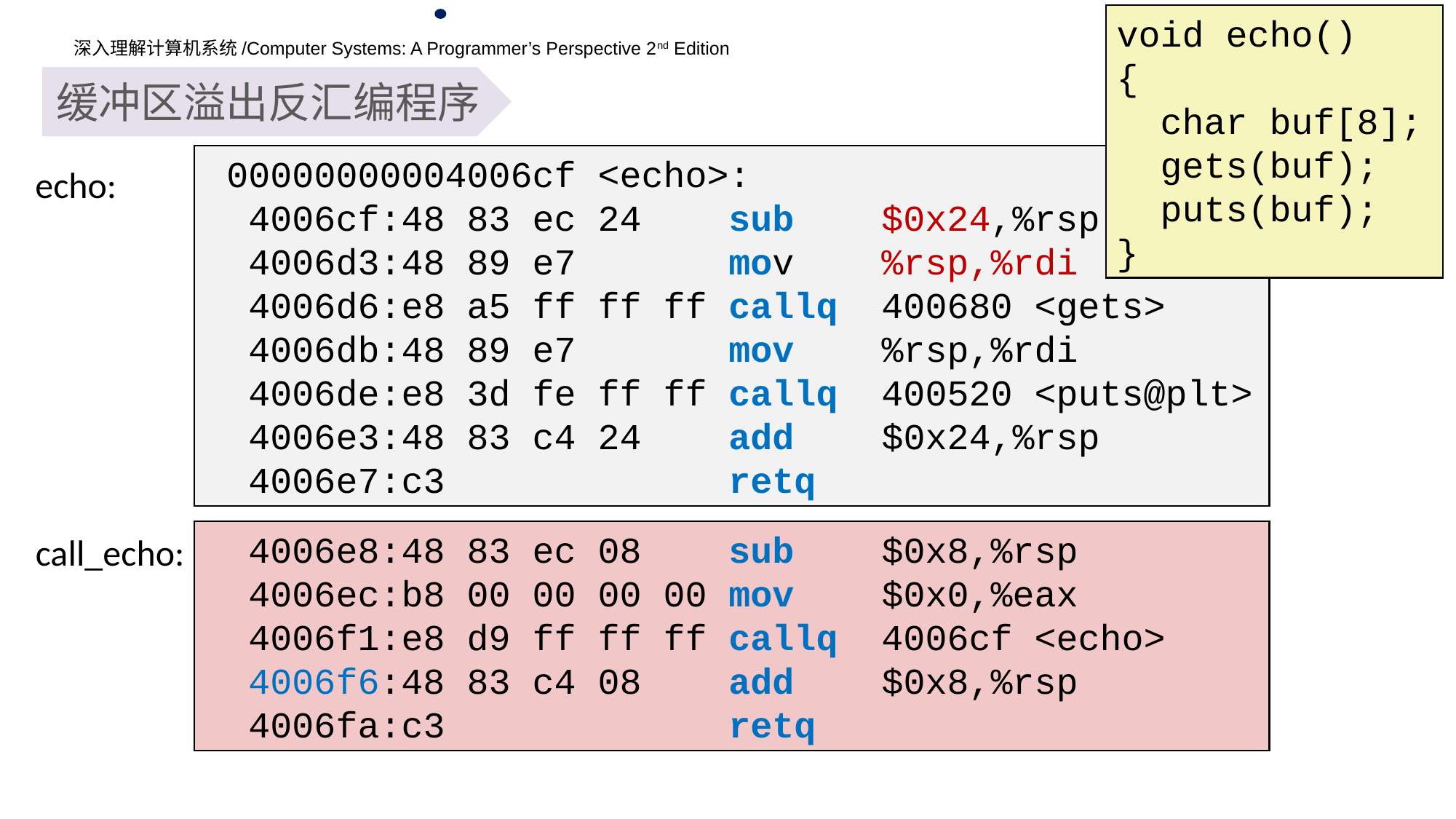

void echo()
{
  char buf[8];
  gets(buf);
  puts(buf);
}

缓冲区溢出反汇编程序
 00000000004006cf <echo>:
  4006cf:48 83 ec 24    sub    $0x24,%rsp
  4006d3:48 89 e7       mov    %rsp,%rdi
  4006d6:e8 a5 ff ff ff callq  400680 <gets>
  4006db:48 89 e7       mov    %rsp,%rdi
  4006de:e8 3d fe ff ff callq  400520 <puts@plt>
  4006e3:48 83 c4 24    add    $0x24,%rsp
  4006e7:c3             retq
echo:
  4006e8:48 83 ec 08    sub    $0x8,%rsp
  4006ec:b8 00 00 00 00 mov    $0x0,%eax
  4006f1:e8 d9 ff ff ff callq  4006cf <echo>
  4006f6:48 83 c4 08    add    $0x8,%rsp
  4006fa:c3             retq
call_echo: